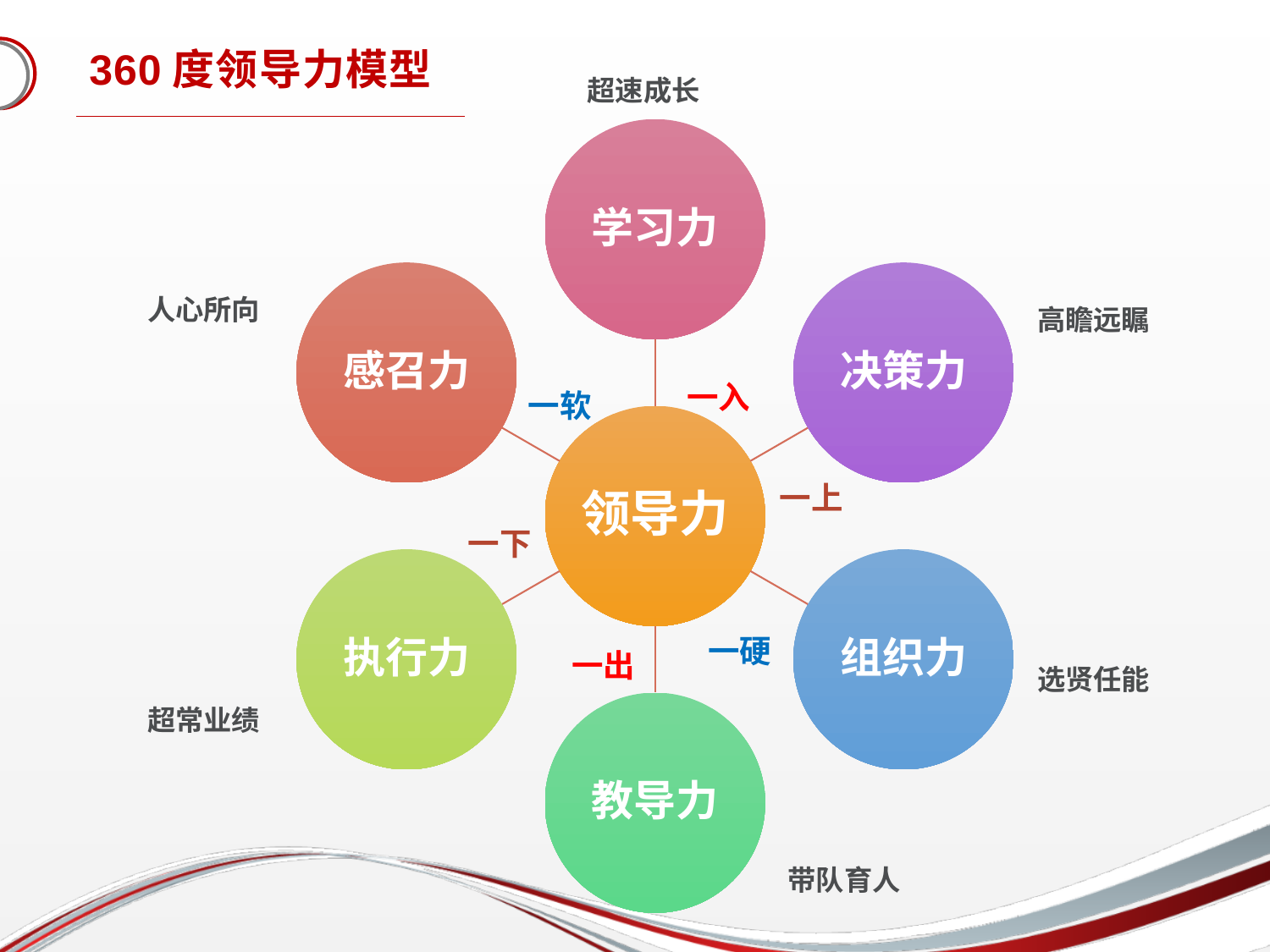

360度领导力模型
超速成长
领导力

学习力

决策力

组织力

教导力

执行力

感召力
人心所向
高瞻远瞩
一入
一软
一上
一下
一硬
一出
选贤任能
超常业绩
带队育人